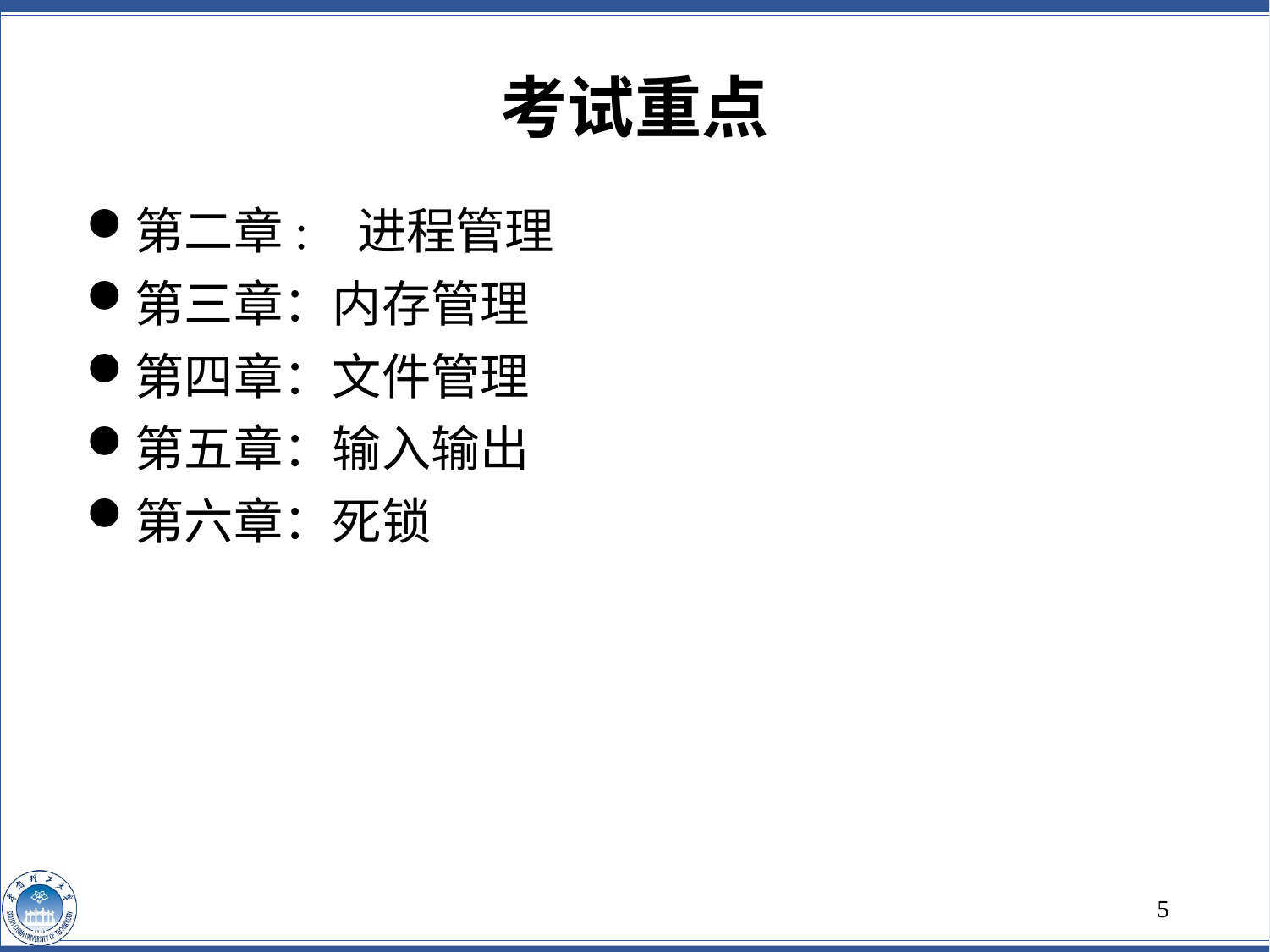

# 考试重点
第二章:   进程管理
第三章：内存管理
第四章：文件管理
第五章：输入输出
第六章：死锁

5